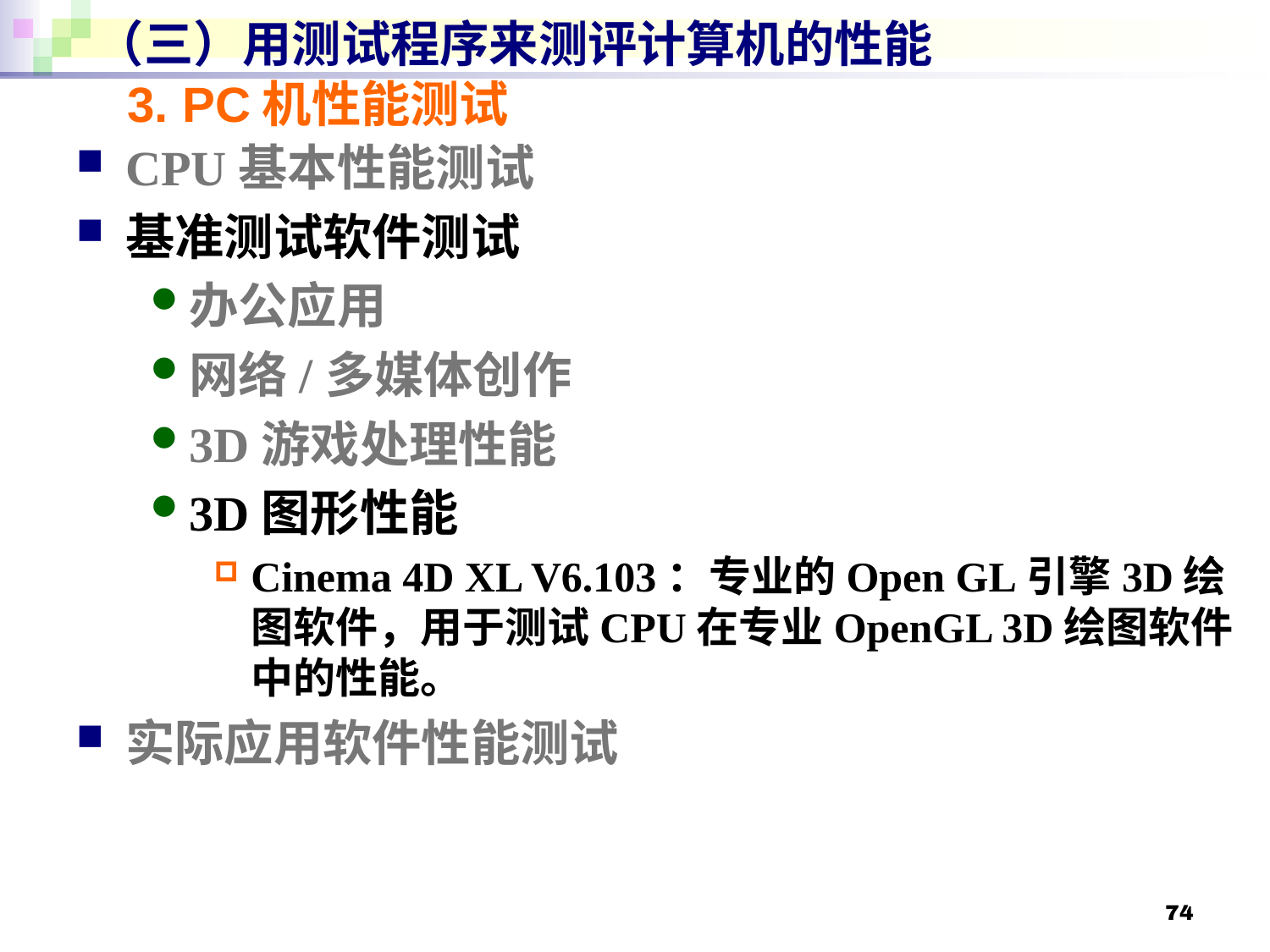

# （三）用测试程序来测评计算机的性能
3. PC机性能测试
CPU基本性能测试
基准测试软件测试
办公应用
网络/多媒体创作
3D游戏处理性能
3D图形性能
Cinema 4D XL V6.103：专业的Open GL引擎3D绘图软件，用于测试CPU在专业OpenGL 3D绘图软件中的性能。
实际应用软件性能测试
74